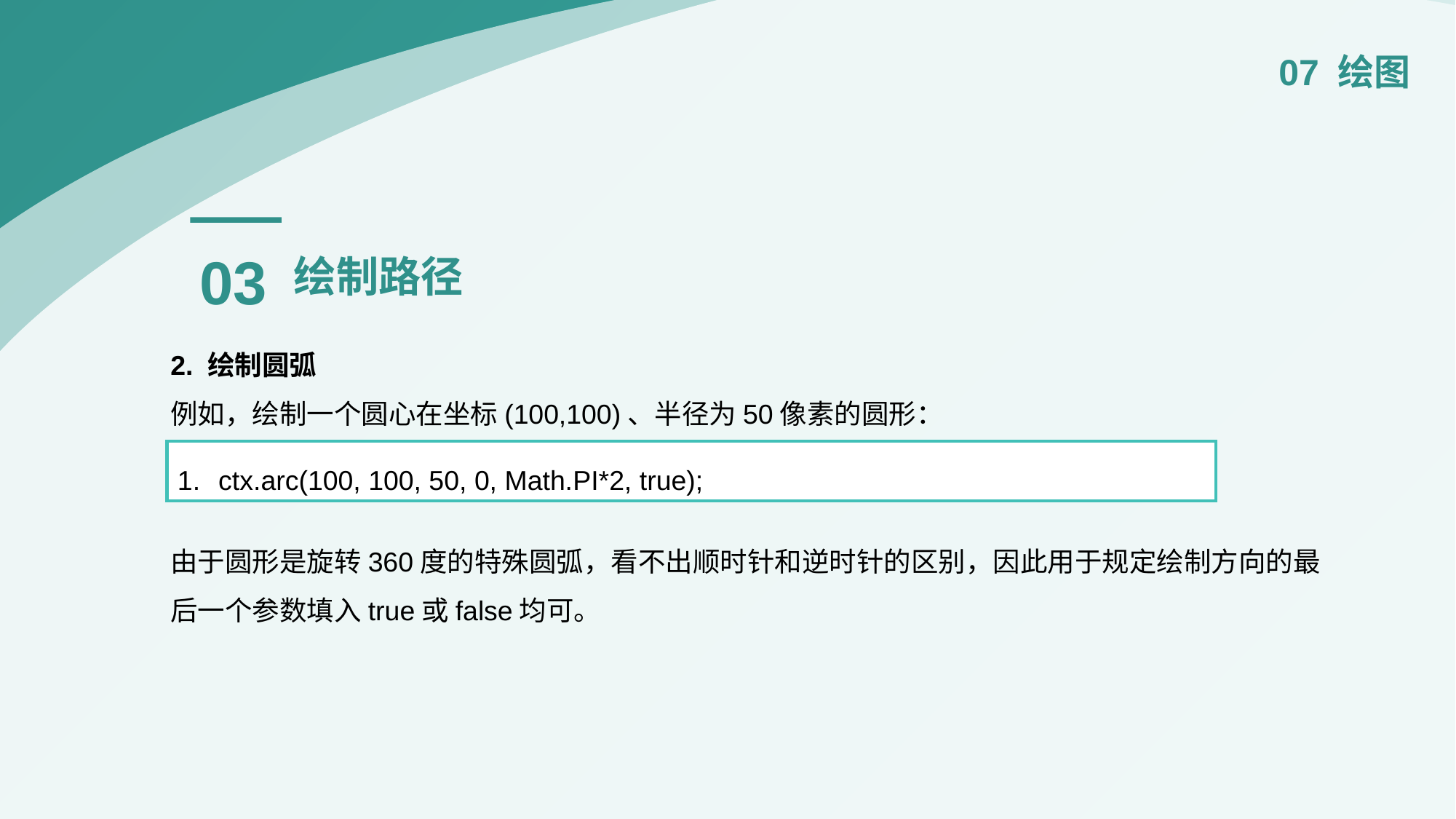

07 绘图
03

绘制路径
2. 绘制圆弧
例如，绘制一个圆心在坐标(100,100)、半径为50像素的圆形：

由于圆形是旋转360度的特殊圆弧，看不出顺时针和逆时针的区别，因此用于规定绘制方向的最后一个参数填入true或false均可。
ctx.arc(100, 100, 50, 0, Math.PI*2, true);